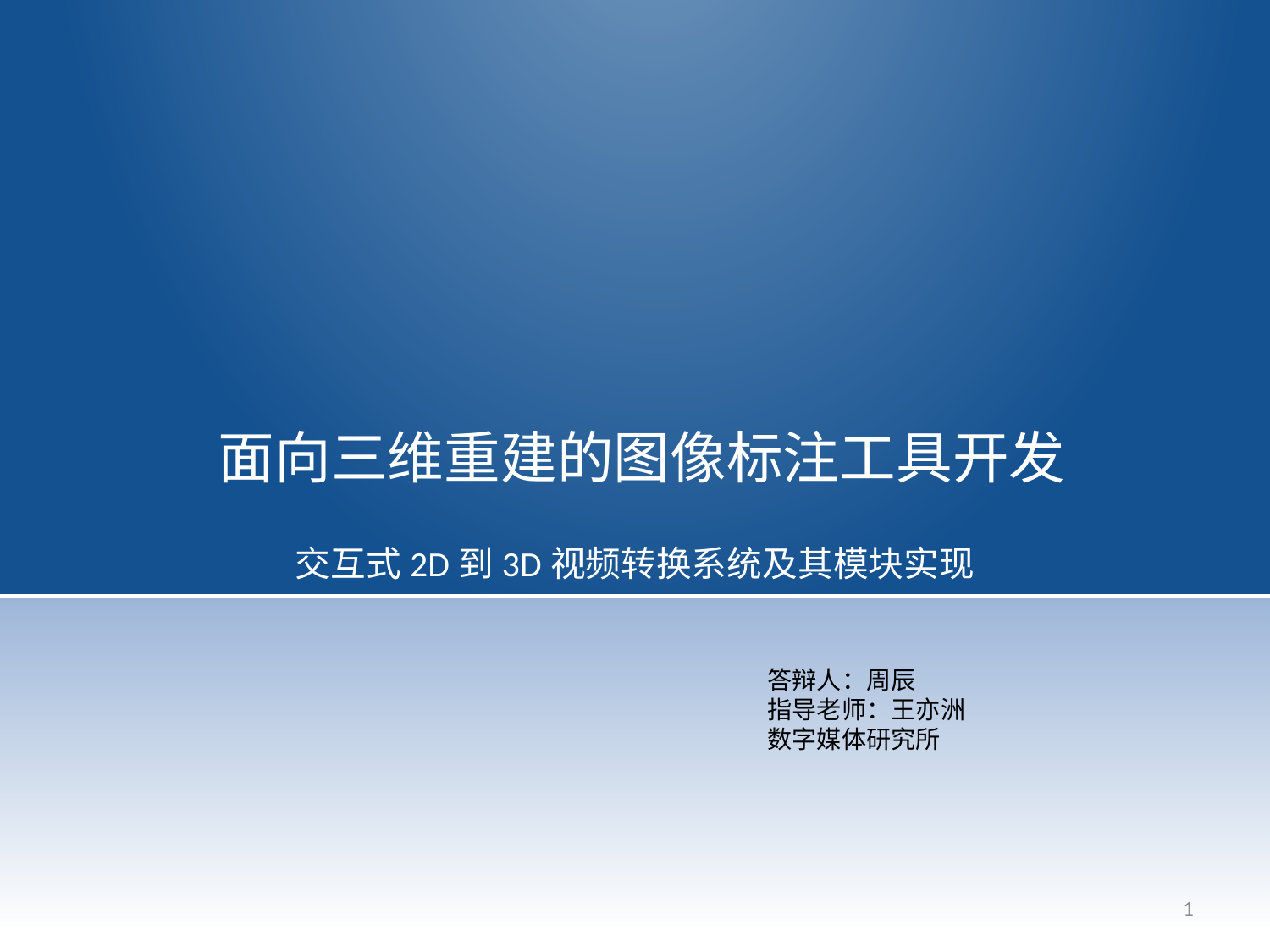

面向三维重建的图像标注工具开发
交互式2D到3D视频转换系统及其模块实现
答辩人：周辰
指导老师：王亦洲
数字媒体研究所
1